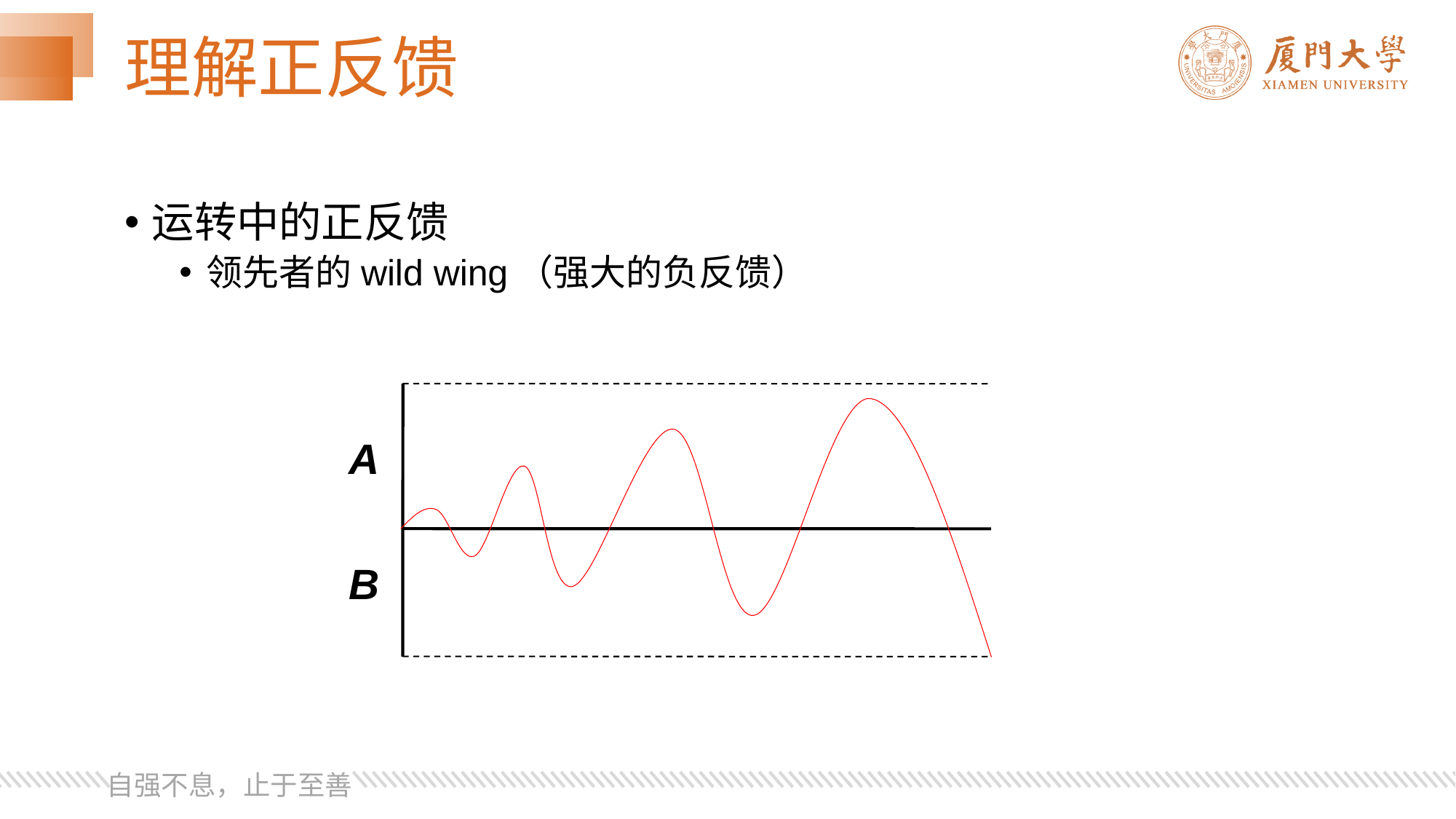

# 理解正反馈
运转中的正反馈
领先者的wild wing（强大的负反馈）

A
B